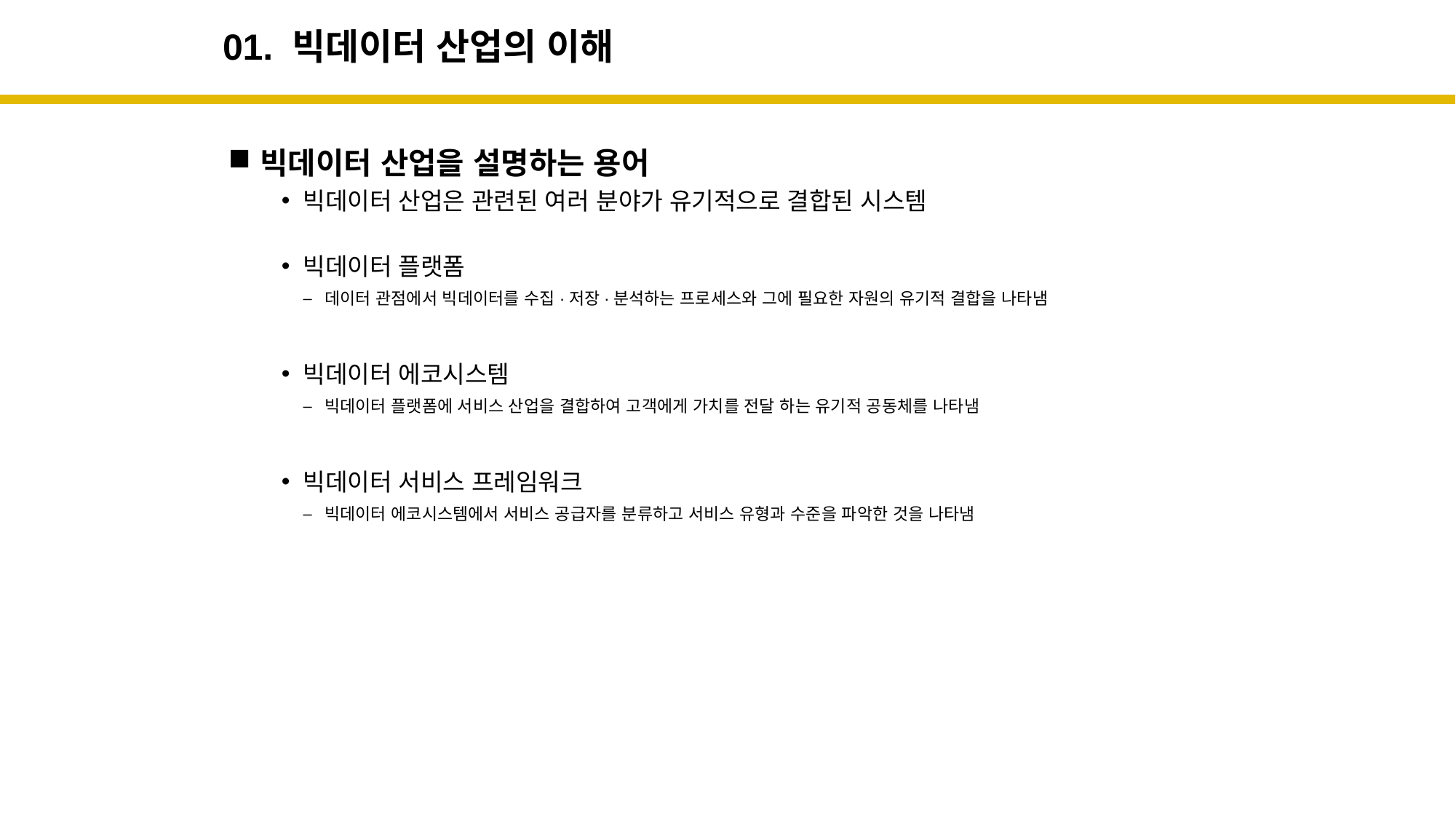

# 01. 빅데이터 산업의 이해
빅데이터 산업을 설명하는 용어
빅데이터 산업은 관련된 여러 분야가 유기적으로 결합된 시스템

빅데이터 플랫폼
데이터 관점에서 빅데이터를 수집·저장·분석하는 프로세스와 그에 필요한 자원의 유기적 결합을 나타냄

빅데이터 에코시스템
빅데이터 플랫폼에 서비스 산업을 결합하여 고객에게 가치를 전달 하는 유기적 공동체를 나타냄

빅데이터 서비스 프레임워크
빅데이터 에코시스템에서 서비스 공급자를 분류하고 서비스 유형과 수준을 파악한 것을 나타냄